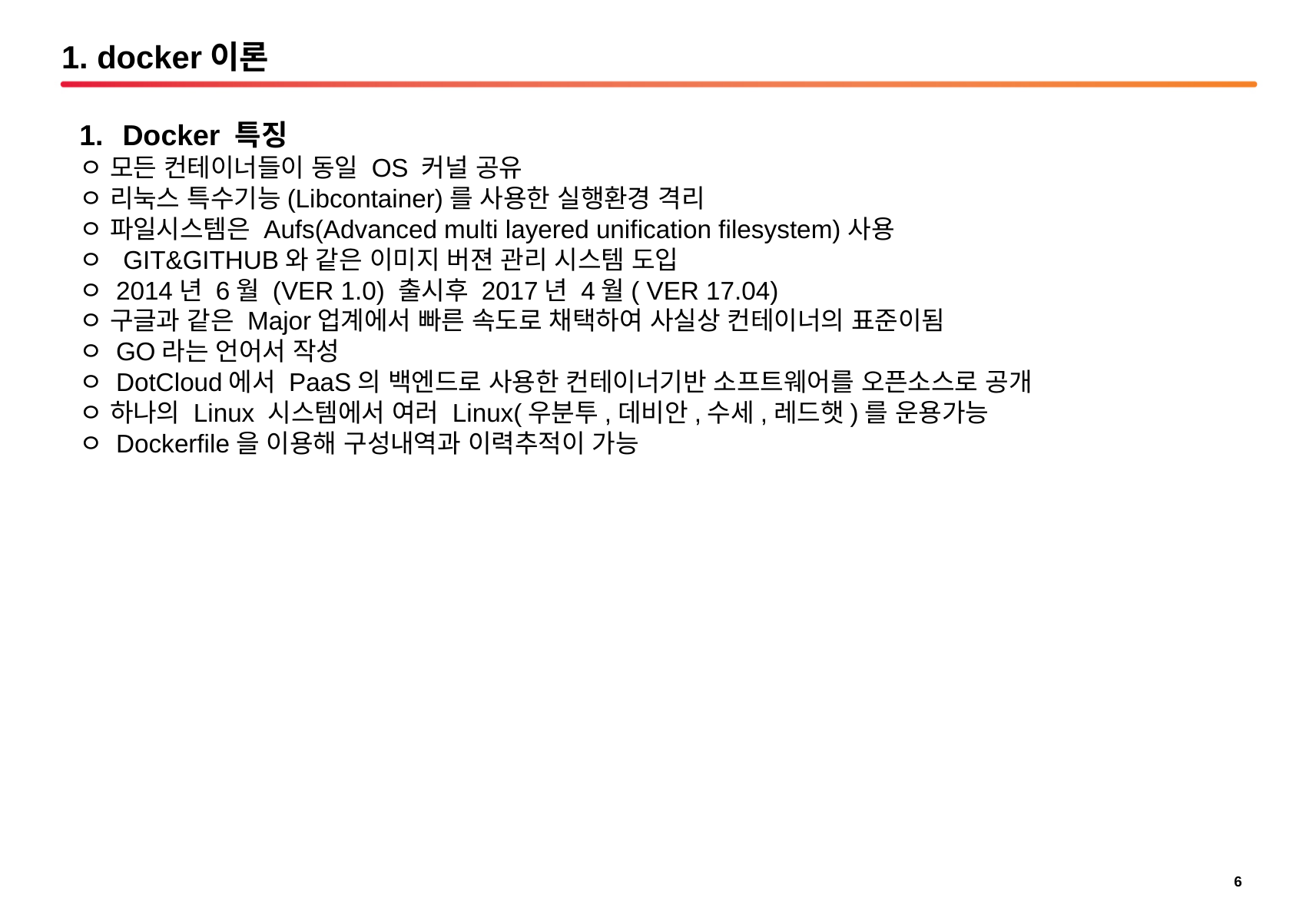

# 1. docker이론
Docker 특징
ㅇ 모든 컨테이너들이 동일 OS 커널 공유
ㅇ 리눅스 특수기능(Libcontainer)를 사용한 실행환경 격리
ㅇ 파일시스템은 Aufs(Advanced multi layered unification filesystem)사용
ㅇ  GIT&GITHUB와 같은 이미지 버젼 관리 시스템 도입
ㅇ 2014년 6월 (VER 1.0) 출시후 2017년 4월( VER 17.04)
ㅇ 구글과 같은 Major업계에서 빠른 속도로 채택하여 사실상 컨테이너의 표준이됨
ㅇ GO라는 언어서 작성
ㅇ DotCloud에서 PaaS의 백엔드로 사용한 컨테이너기반 소프트웨어를 오픈소스로 공개
ㅇ 하나의 Linux 시스템에서 여러 Linux(우분투,데비안,수세,레드햇)를 운용가능
ㅇ Dockerfile을 이용해 구성내역과 이력추적이 가능